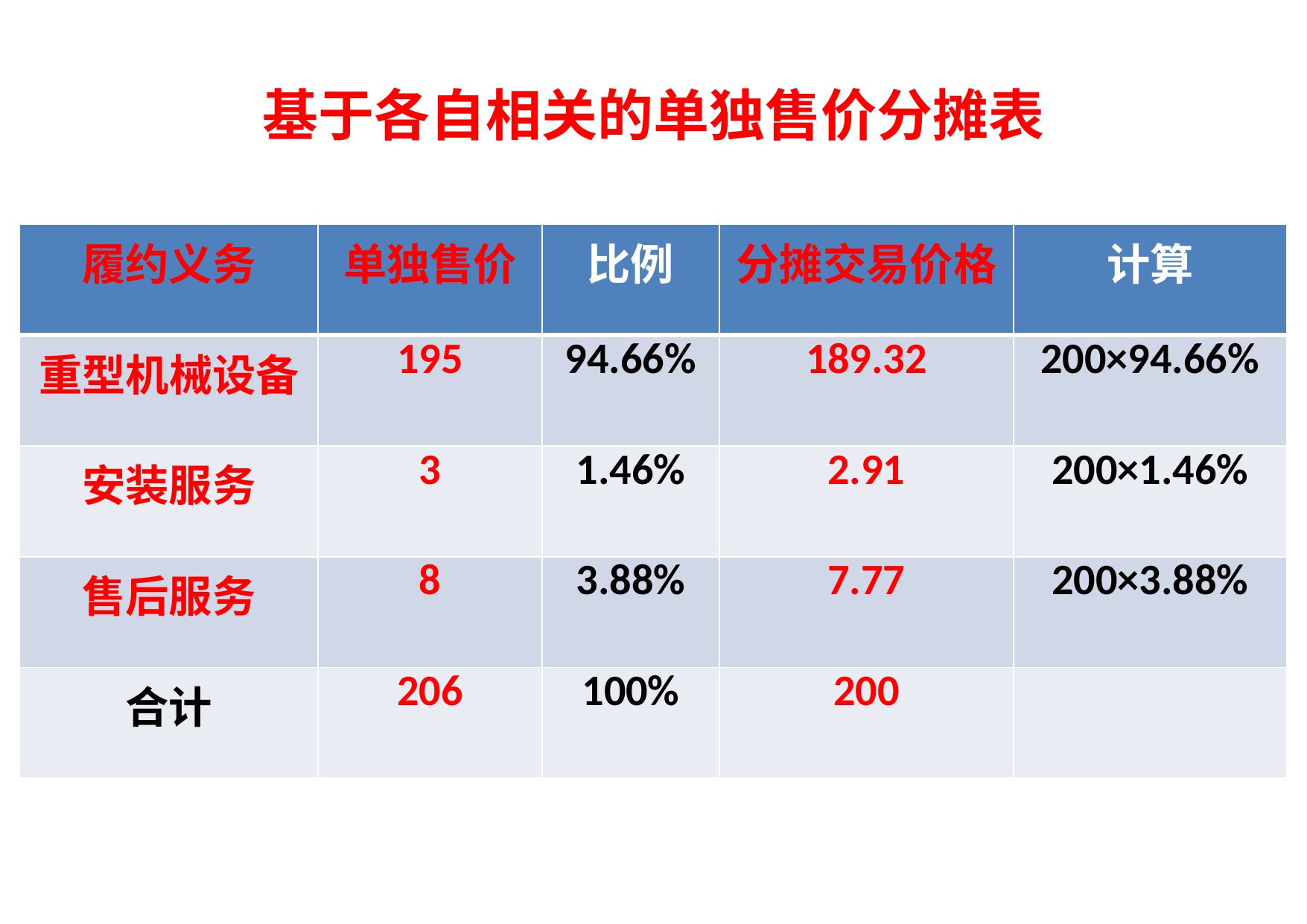

# 基于各自相关的单独售价分摊表
| 履约义务 | 单独售价 | 比例 | 分摊交易价格 | 计算 |
| --- | --- | --- | --- | --- |
| 重型机械设备 | 195 | 94.66% | 189.32 | 200×94.66% |
| 安装服务 | 3 | 1.46% | 2.91 | 200×1.46% |
| 售后服务 | 8 | 3.88% | 7.77 | 200×3.88% |
| 合计 | 206 | 100% | 200 |  |
72